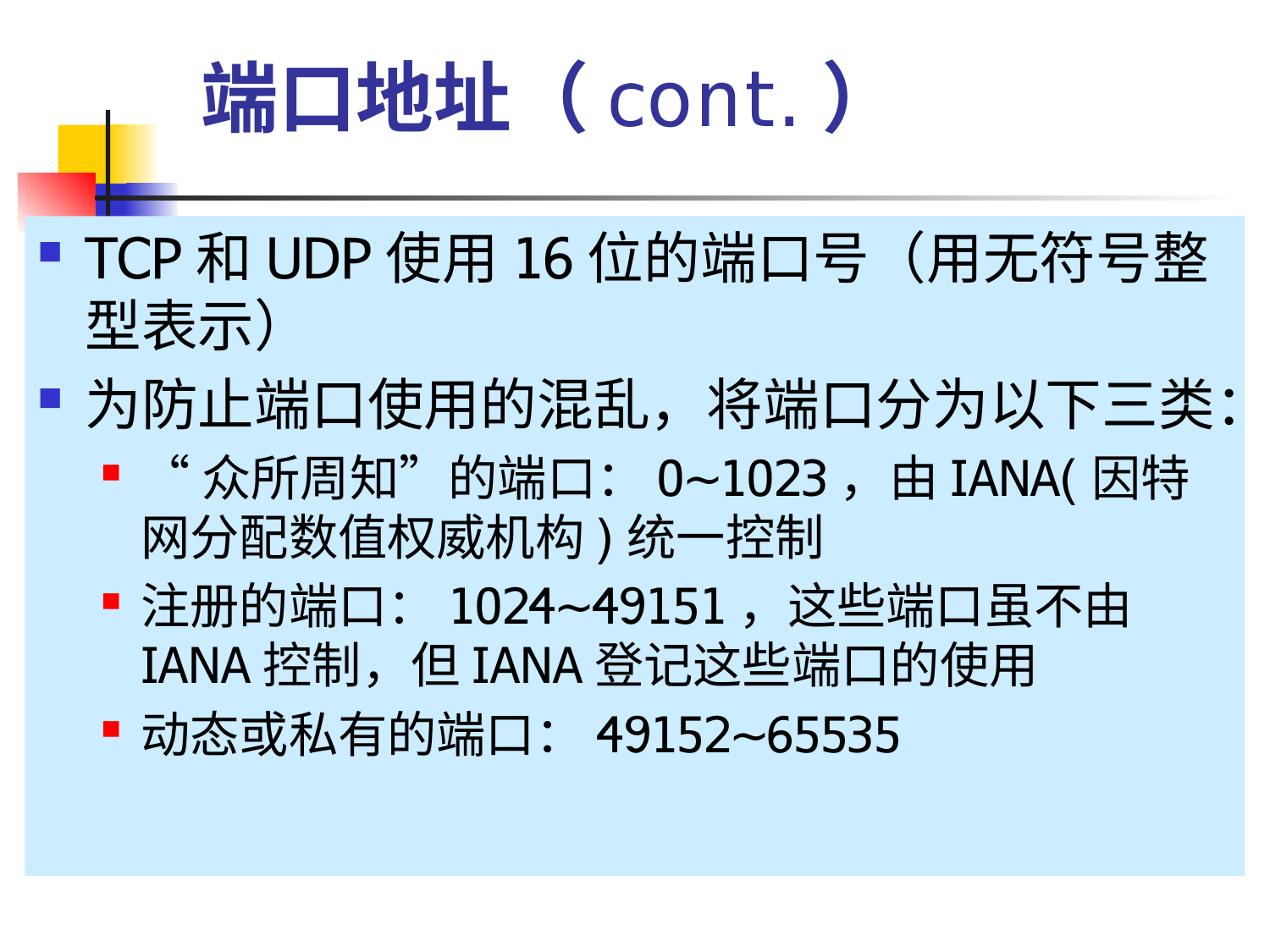

# 端口地址（cont.）
TCP和UDP使用16位的端口号（用无符号整型表示）
为防止端口使用的混乱，将端口分为以下三类：
“众所周知”的端口：0~1023，由IANA(因特网分配数值权威机构)统一控制
注册的端口：1024~49151，这些端口虽不由IANA控制，但IANA登记这些端口的使用
动态或私有的端口：49152~65535